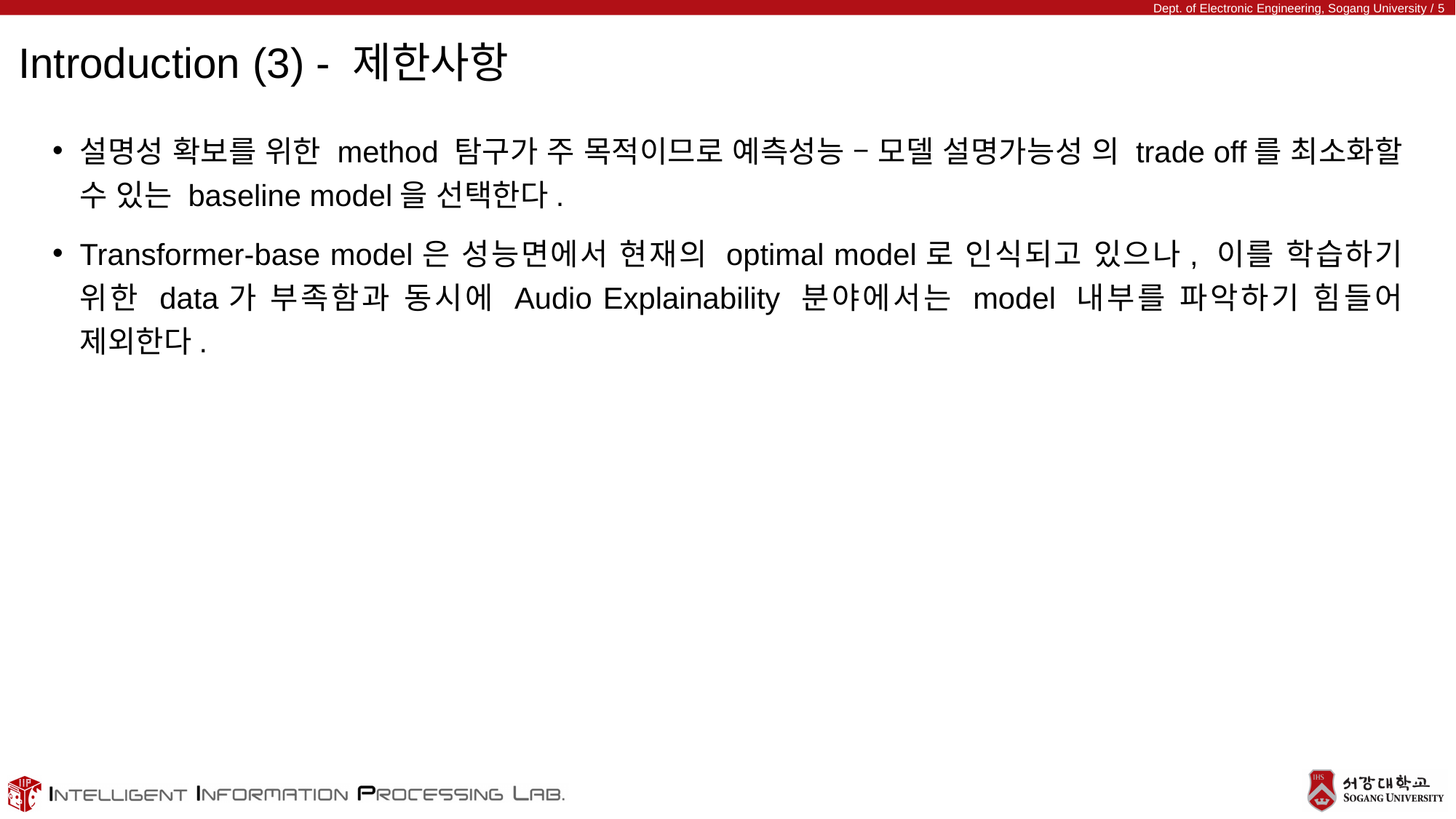

# Introduction (3) - 제한사항
설명성 확보를 위한 method 탐구가 주 목적이므로 예측성능 – 모델 설명가능성 의 trade off를 최소화할 수 있는 baseline model을 선택한다.
Transformer-base model은 성능면에서 현재의 optimal model로 인식되고 있으나, 이를 학습하기 위한 data가 부족함과 동시에 Audio Explainability 분야에서는 model 내부를 파악하기 힘들어 제외한다.